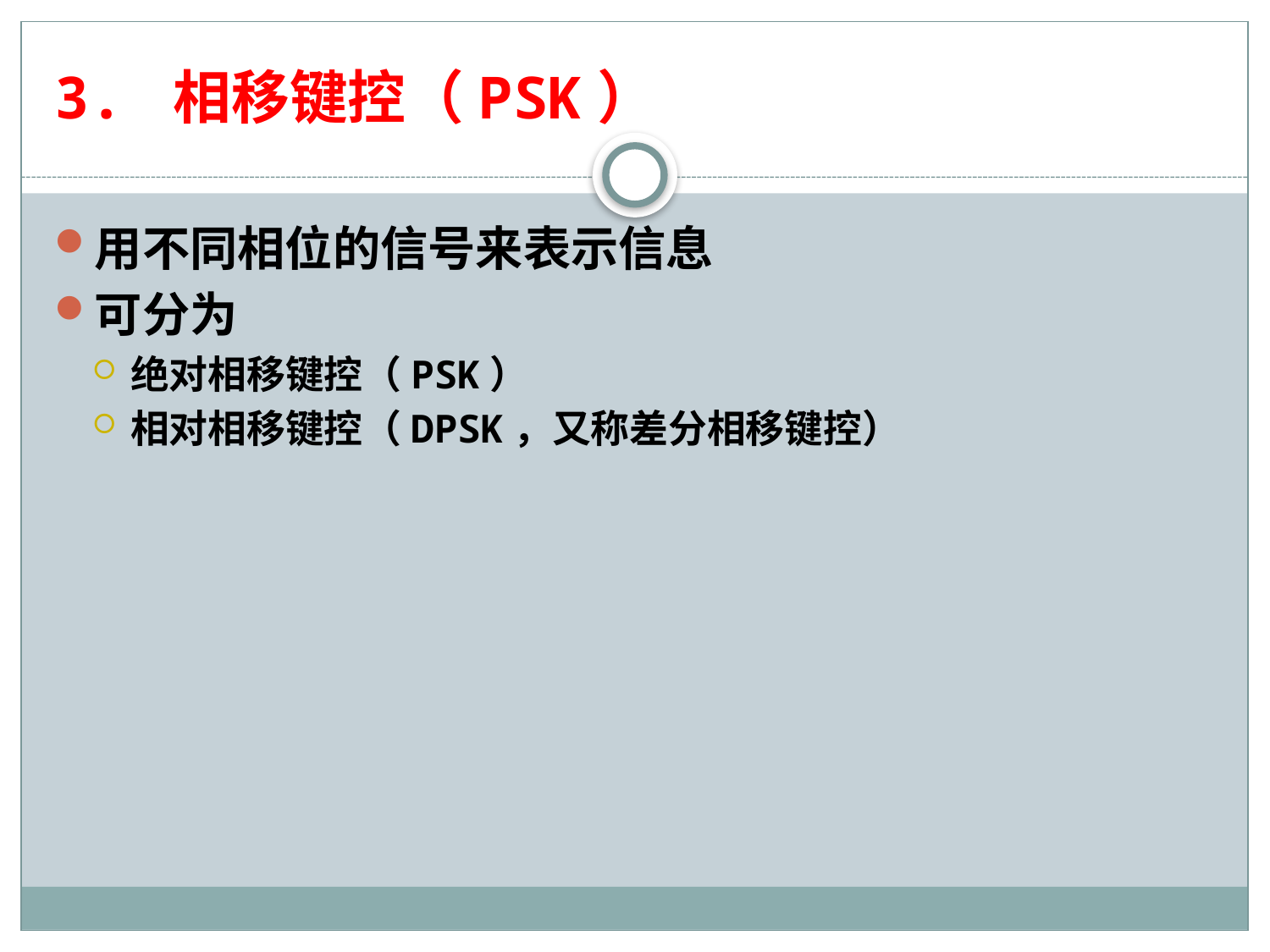

# 3. 相移键控（PSK）
用不同相位的信号来表示信息
可分为
绝对相移键控（PSK）
相对相移键控（DPSK，又称差分相移键控）